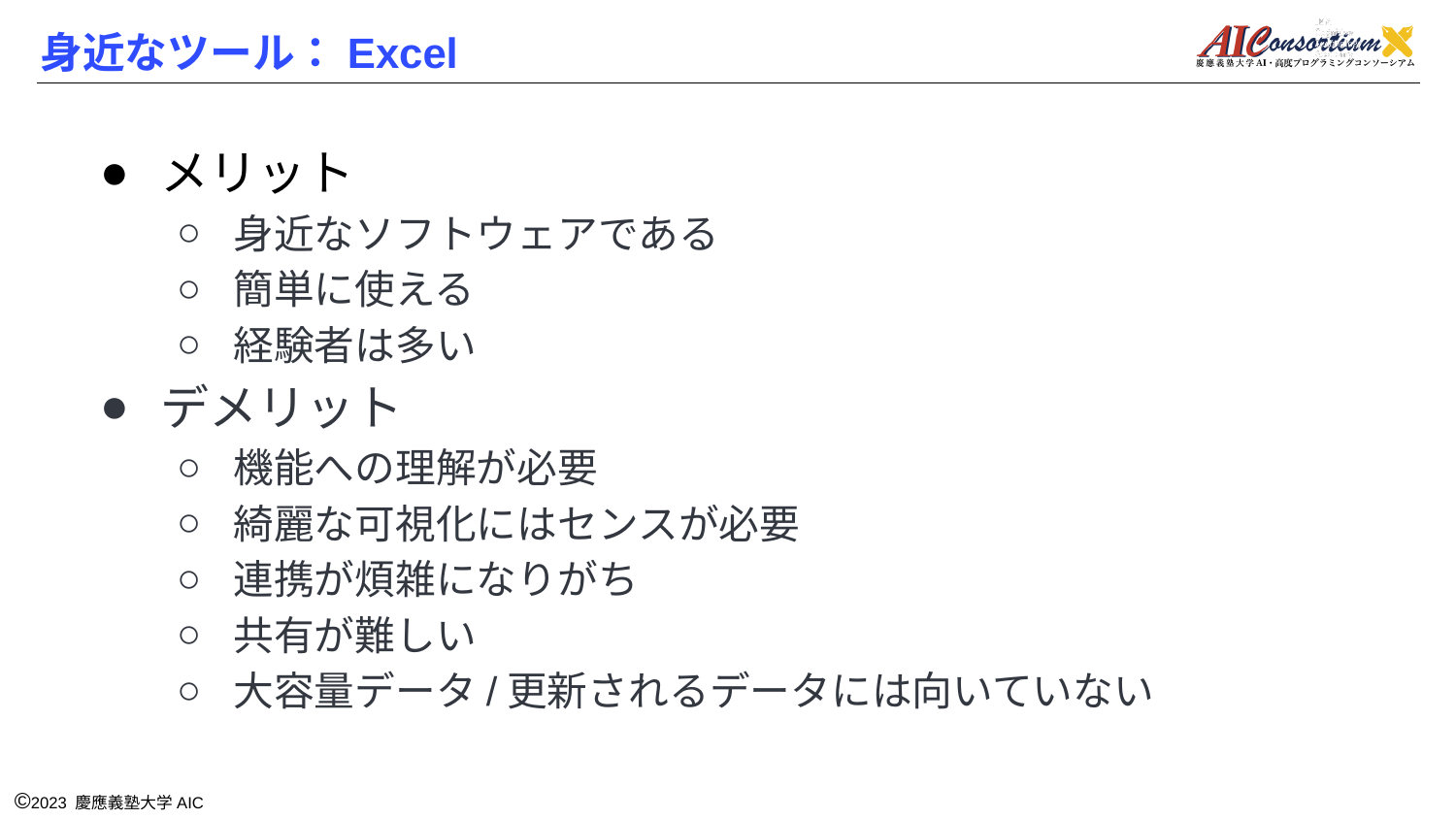

# 身近なツール：Excel
メリット
身近なソフトウェアである
簡単に使える
経験者は多い
デメリット
機能への理解が必要
綺麗な可視化にはセンスが必要
連携が煩雑になりがち
共有が難しい
大容量データ/更新されるデータには向いていない